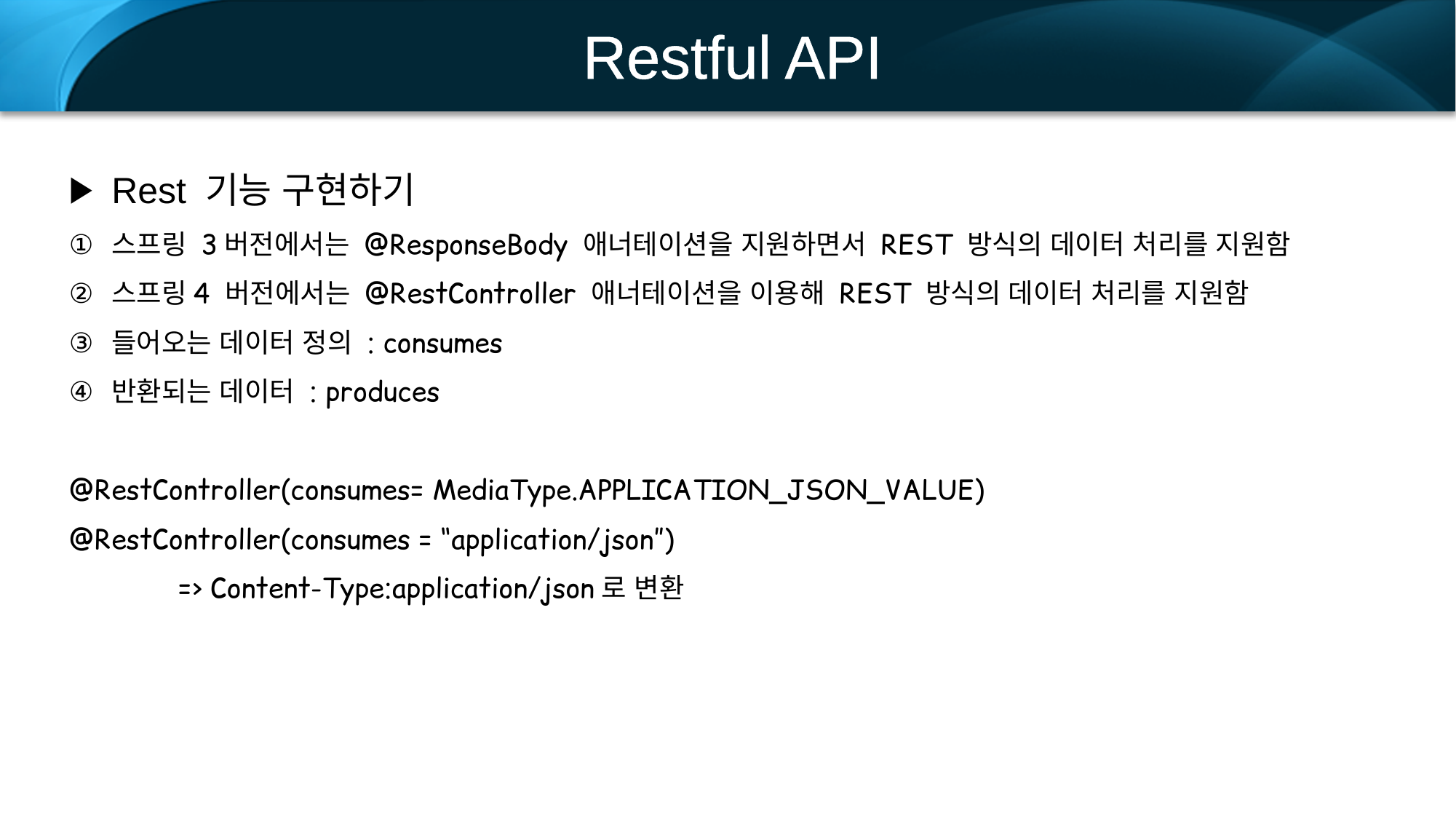

Restful API
Rest 기능 구현하기
스프링 3버전에서는 @ResponseBody 애너테이션을 지원하면서 REST 방식의 데이터 처리를 지원함
스프링4 버전에서는 @RestController 애너테이션을 이용해 REST 방식의 데이터 처리를 지원함
들어오는 데이터 정의 : consumes
반환되는 데이터 : produces

@RestController(consumes= MediaType.APPLICATION_JSON_VALUE)
@RestController(consumes = “application/json”)
	=> Content-Type:application/json로 변환